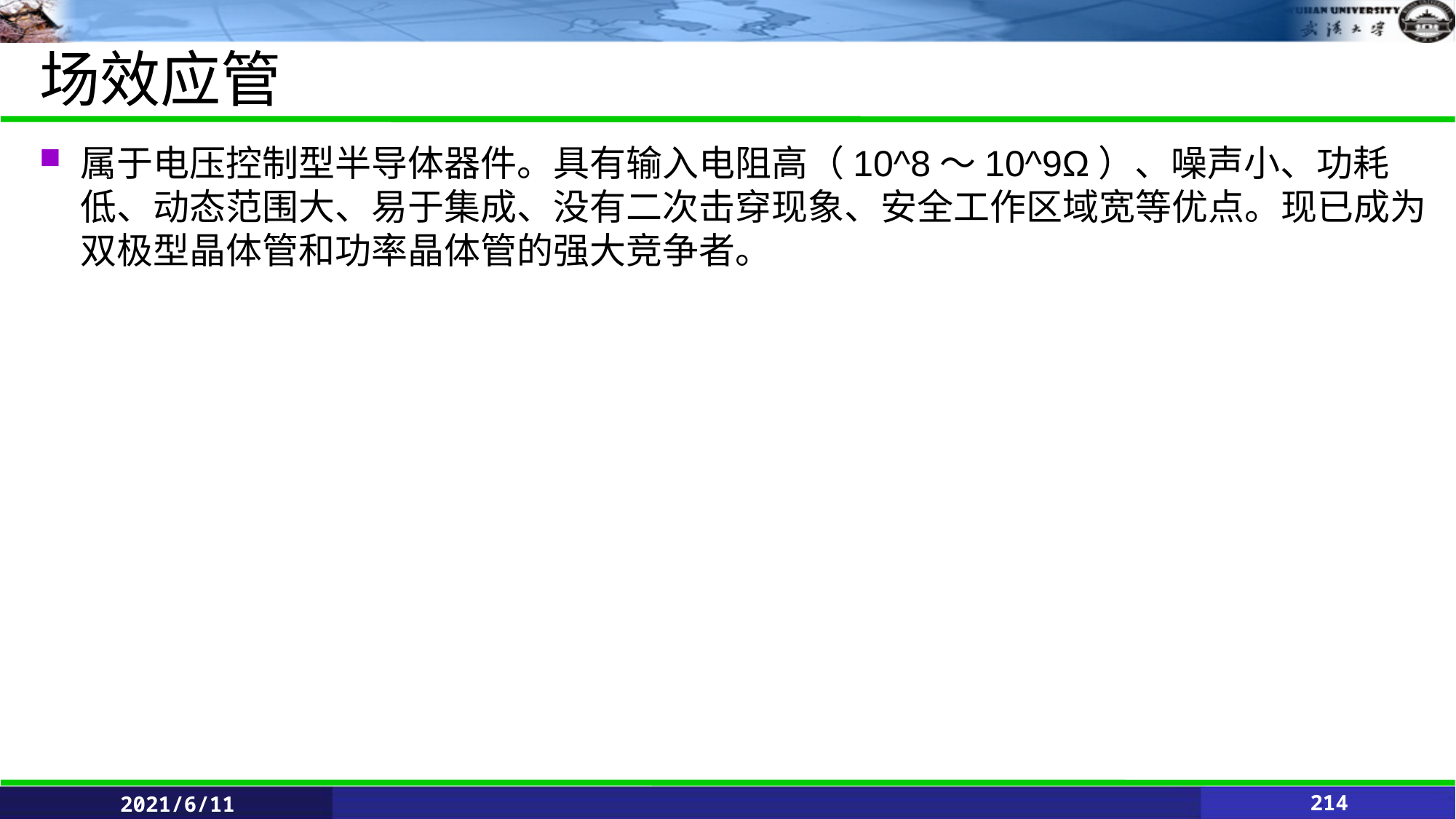

# 场效应管
属于电压控制型半导体器件。具有输入电阻高（10^8～10^9Ω）、噪声小、功耗低、动态范围大、易于集成、没有二次击穿现象、安全工作区域宽等优点。现已成为双极型晶体管和功率晶体管的强大竞争者。
2021/6/11

214